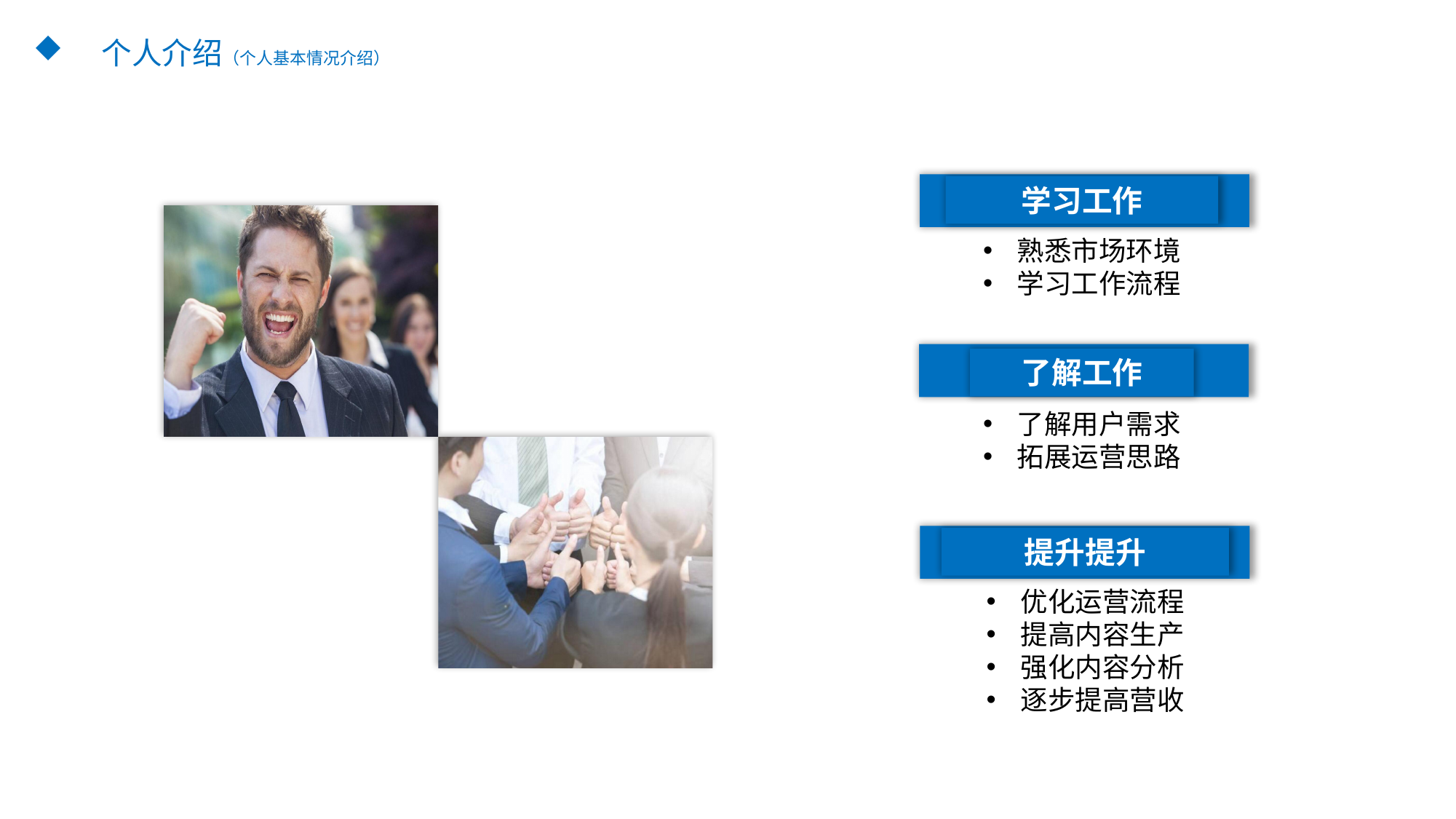

个人介绍（个人基本情况介绍）

学习工作

熟悉市场环境
学习工作流程

了解工作
了解用户需求
拓展运营思路

提升提升
优化运营流程
提高内容生产
强化内容分析
逐步提高营收